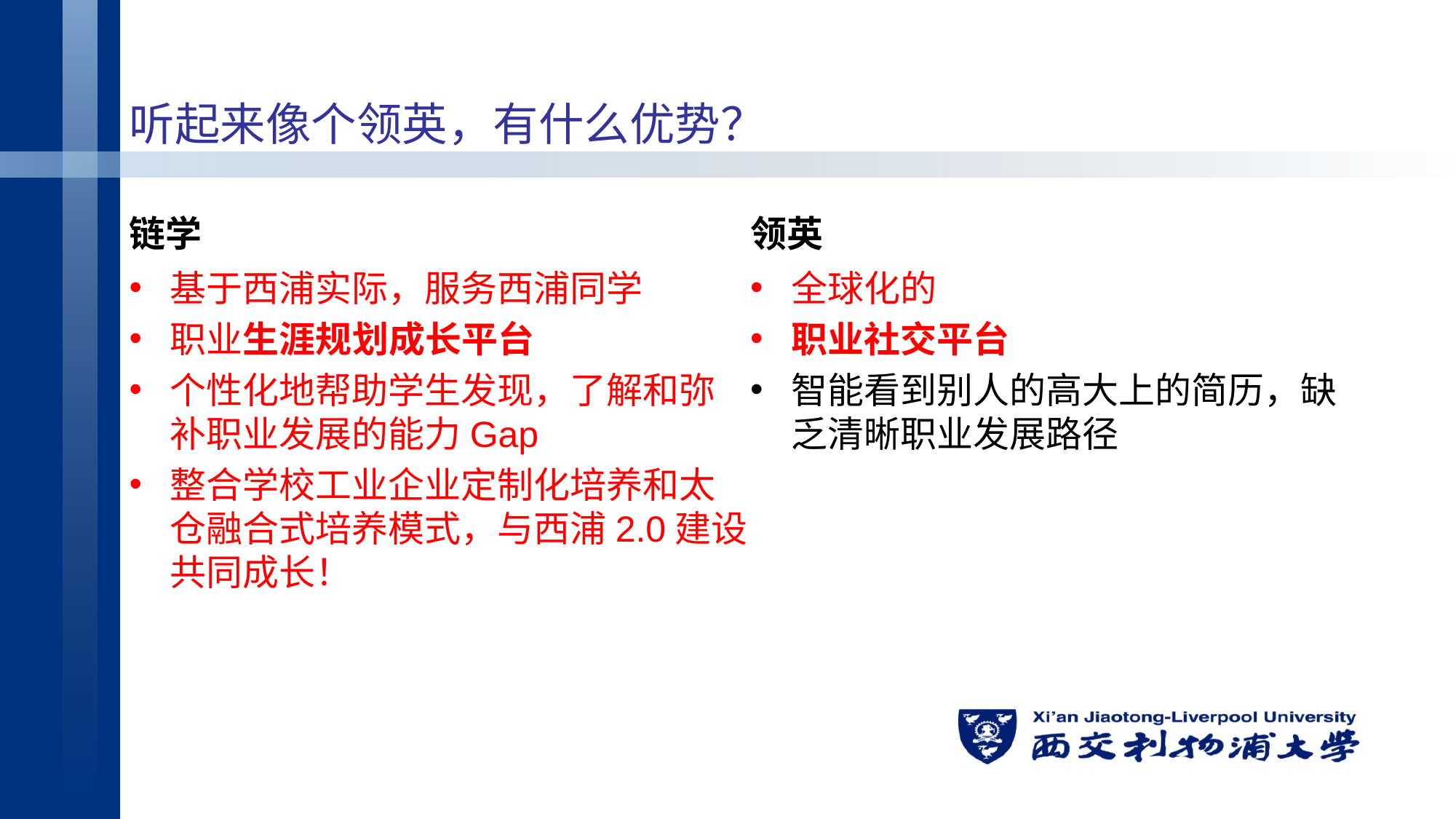

# 听起来像个领英，有什么优势？
链学
领英
基于西浦实际，服务西浦同学
职业生涯规划成长平台
个性化地帮助学生发现，了解和弥补职业发展的能力Gap
整合学校工业企业定制化培养和太仓融合式培养模式，与西浦2.0建设共同成长！

全球化的
职业社交平台
智能看到别人的高大上的简历，缺乏清晰职业发展路径